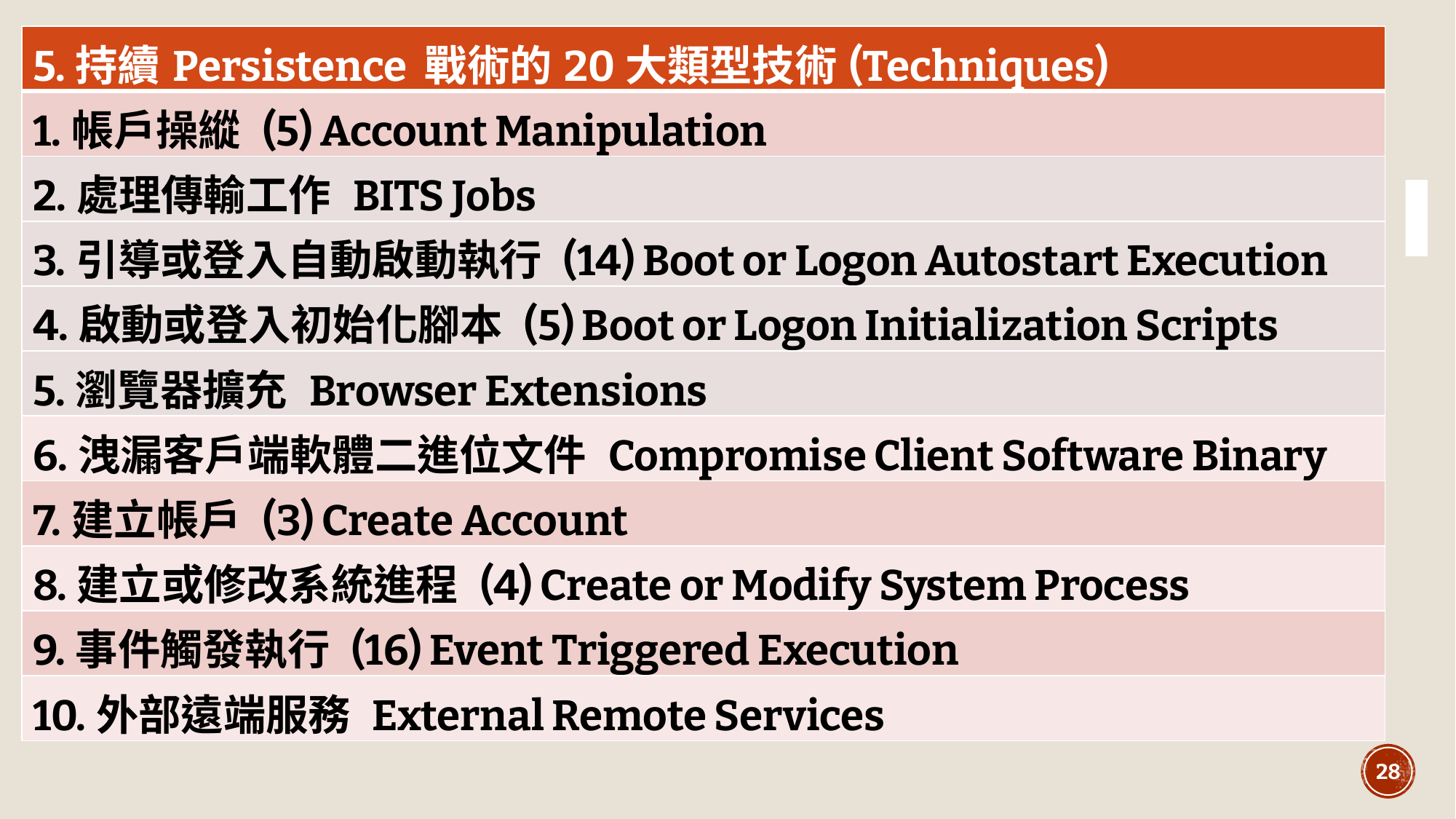

| 5.持續Persistence 戰術的20大類型技術(Techniques) |
| --- |
| 1.帳戶操縱 (5) Account Manipulation |
| 2.處理傳輸工作 BITS Jobs |
| 3.引導或登入自動啟動執行 (14) Boot or Logon Autostart Execution |
| 4.啟動或登入初始化腳本 (5) Boot or Logon Initialization Scripts |
| 5.瀏覽器擴充 Browser Extensions |
| 6.洩漏客戶端軟體二進位文件 Compromise Client Software Binary |
| 7.建立帳戶 (3) Create Account |
| 8.建立或修改系統進程 (4) Create or Modify System Process |
| 9.事件觸發執行 (16) Event Triggered Execution |
| 10.外部遠端服務 External Remote Services |

28